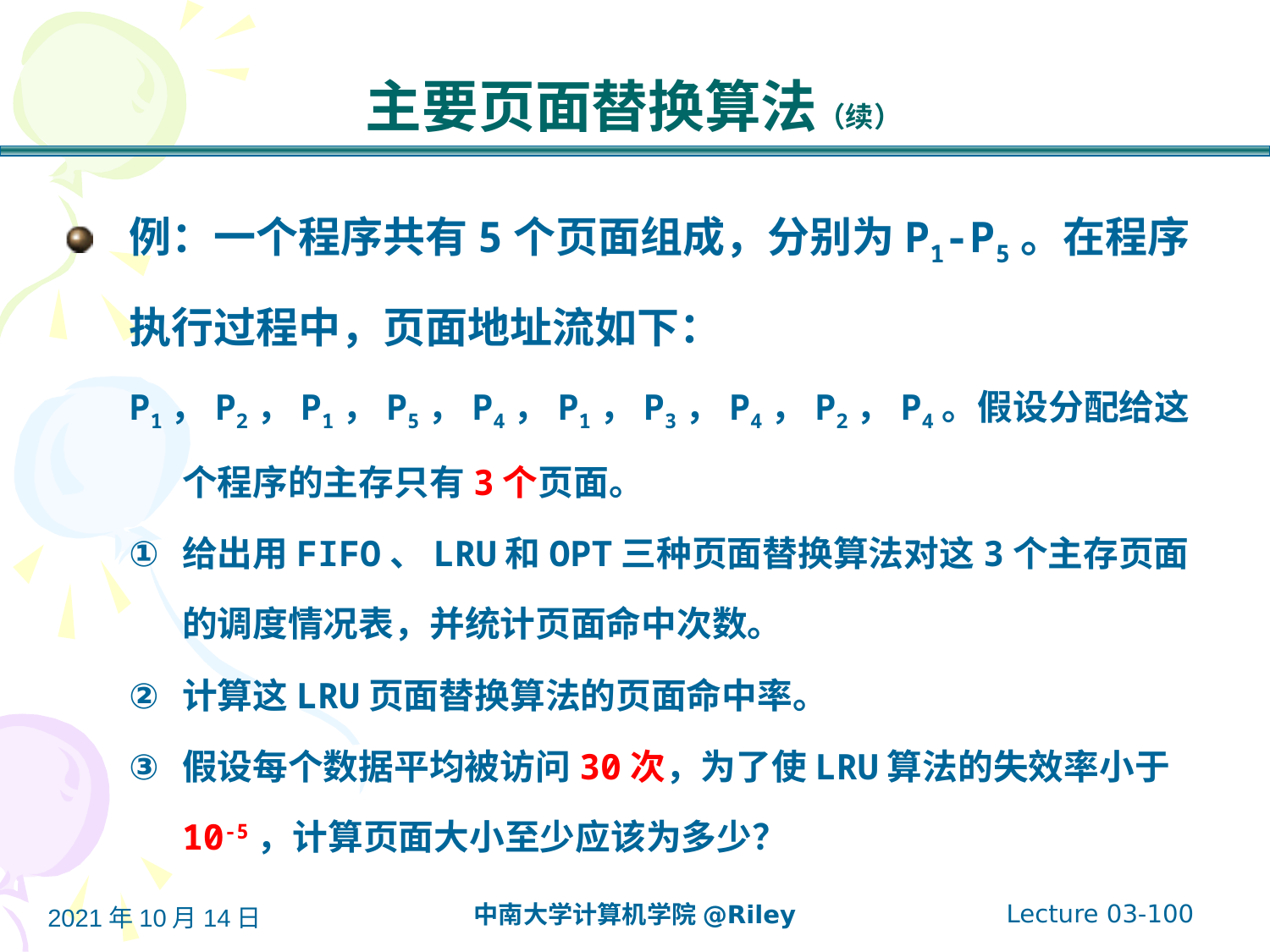

# 主要页面替换算法（续）
例：一个程序共有5个页面组成，分别为P1-P5。在程序执行过程中，页面地址流如下：
P1，P2，P1，P5，P4，P1，P3，P4，P2，P4。假设分配给这个程序的主存只有3个页面。
给出用FIFO、LRU和OPT三种页面替换算法对这3个主存页面的调度情况表，并统计页面命中次数。
计算这LRU页面替换算法的页面命中率。
假设每个数据平均被访问30次，为了使LRU算法的失效率小于10-5，计算页面大小至少应该为多少？
Lecture 03-100
中南大学计算机学院@Riley
2021年10月14日